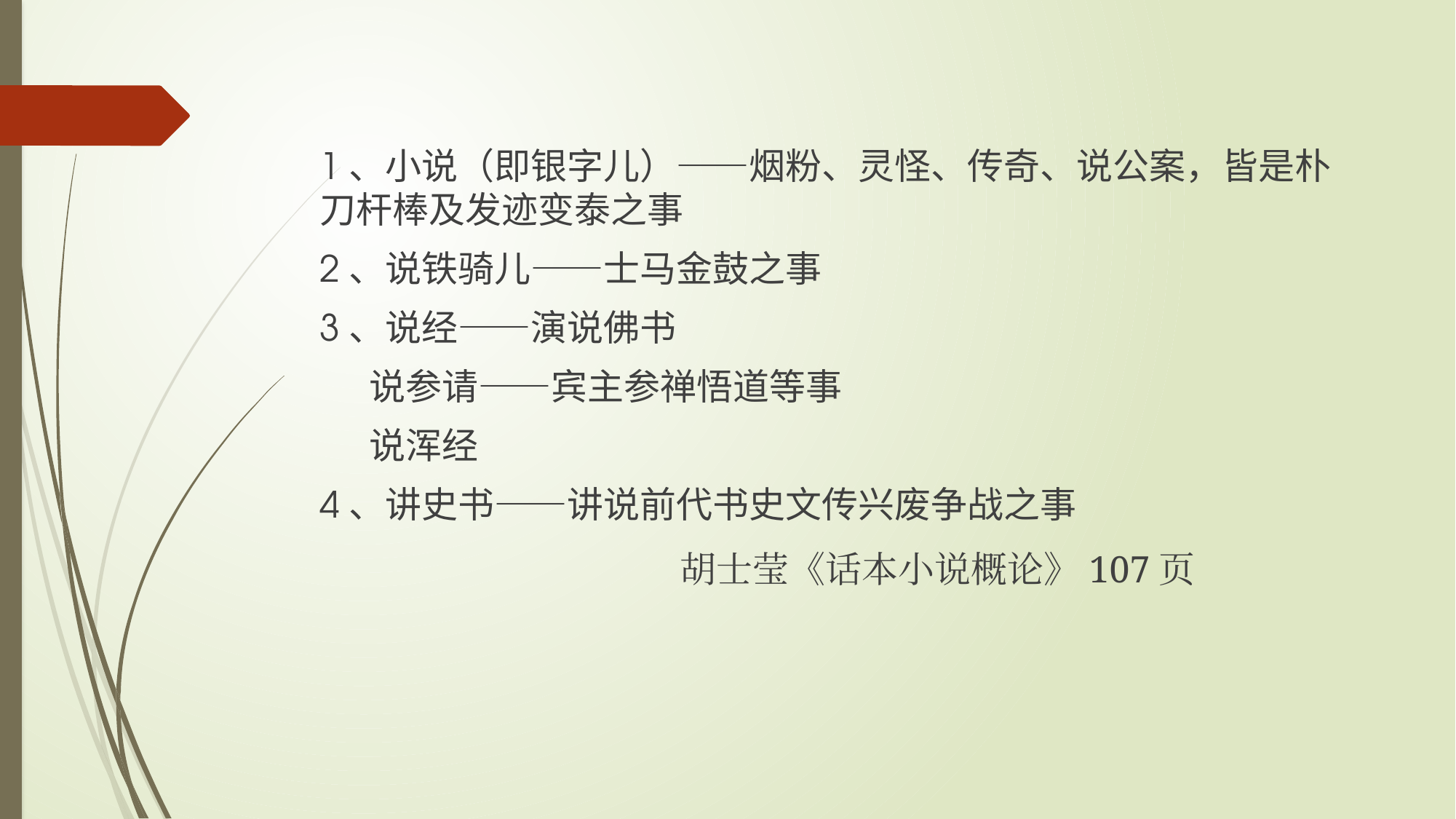

#
1、小说（即银字儿）——烟粉、灵怪、传奇、说公案，皆是朴刀杆棒及发迹变泰之事
2、说铁骑儿——士马金鼓之事
3、说经——演说佛书
     说参请——宾主参禅悟道等事
     说浑经
4、讲史书——讲说前代书史文传兴废争战之事
                                     胡士莹《话本小说概论》107页